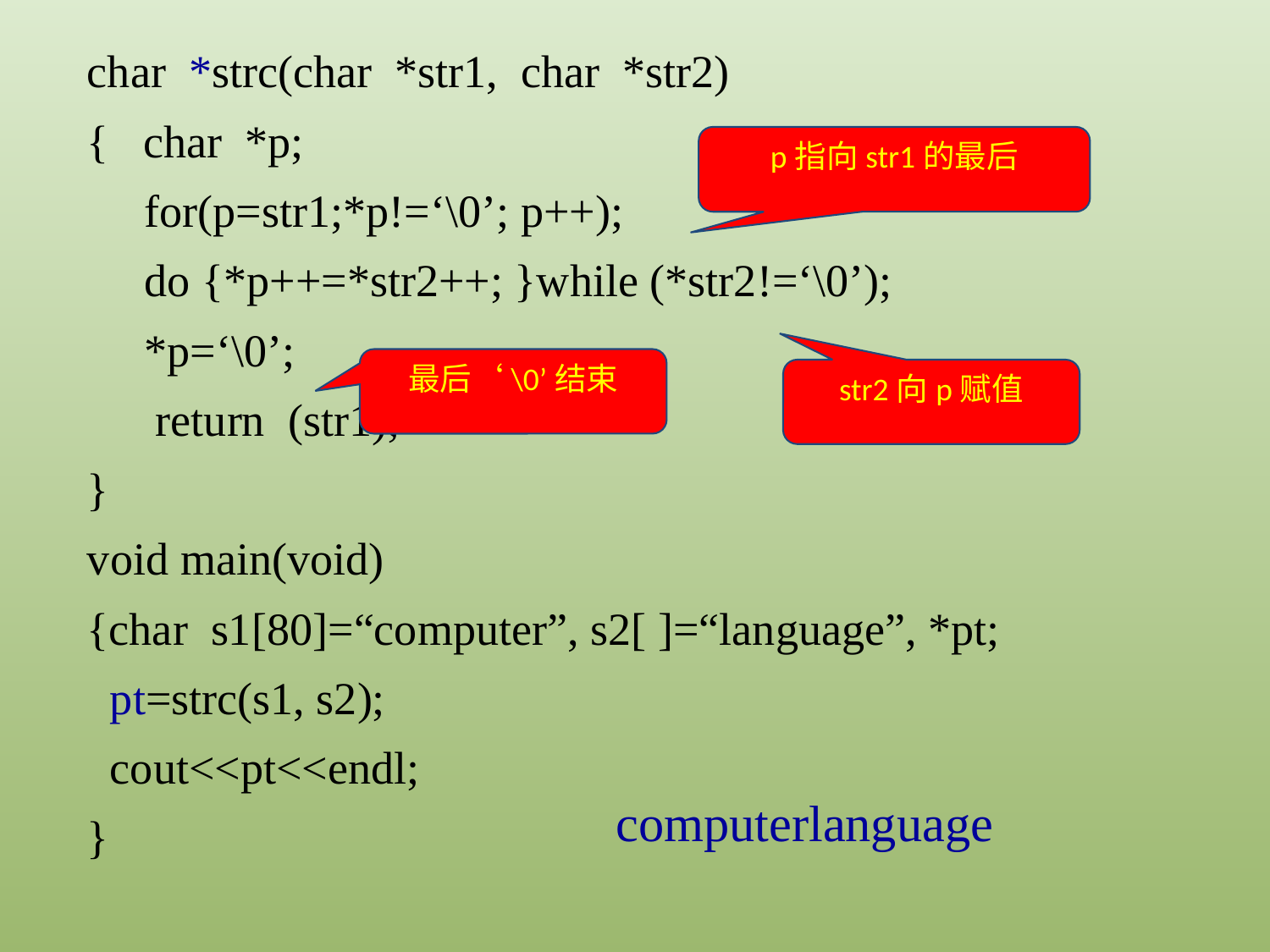

char  *strc(char  *str1,  char  *str2)
{   char  *p;
     for(p=str1;*p!=‘\0’; p++);
     do {*p++=*str2++; }while (*str2!=‘\0’);
     *p=‘\0’;
      return  (str1);
}
void main(void)
{char  s1[80]=“computer”, s2[ ]=“language”, *pt;
  pt=strc(s1, s2);
  cout<<pt<<endl;
}
p指向str1的最后
最后‘\0’结束
str2向p赋值
computerlanguage
506